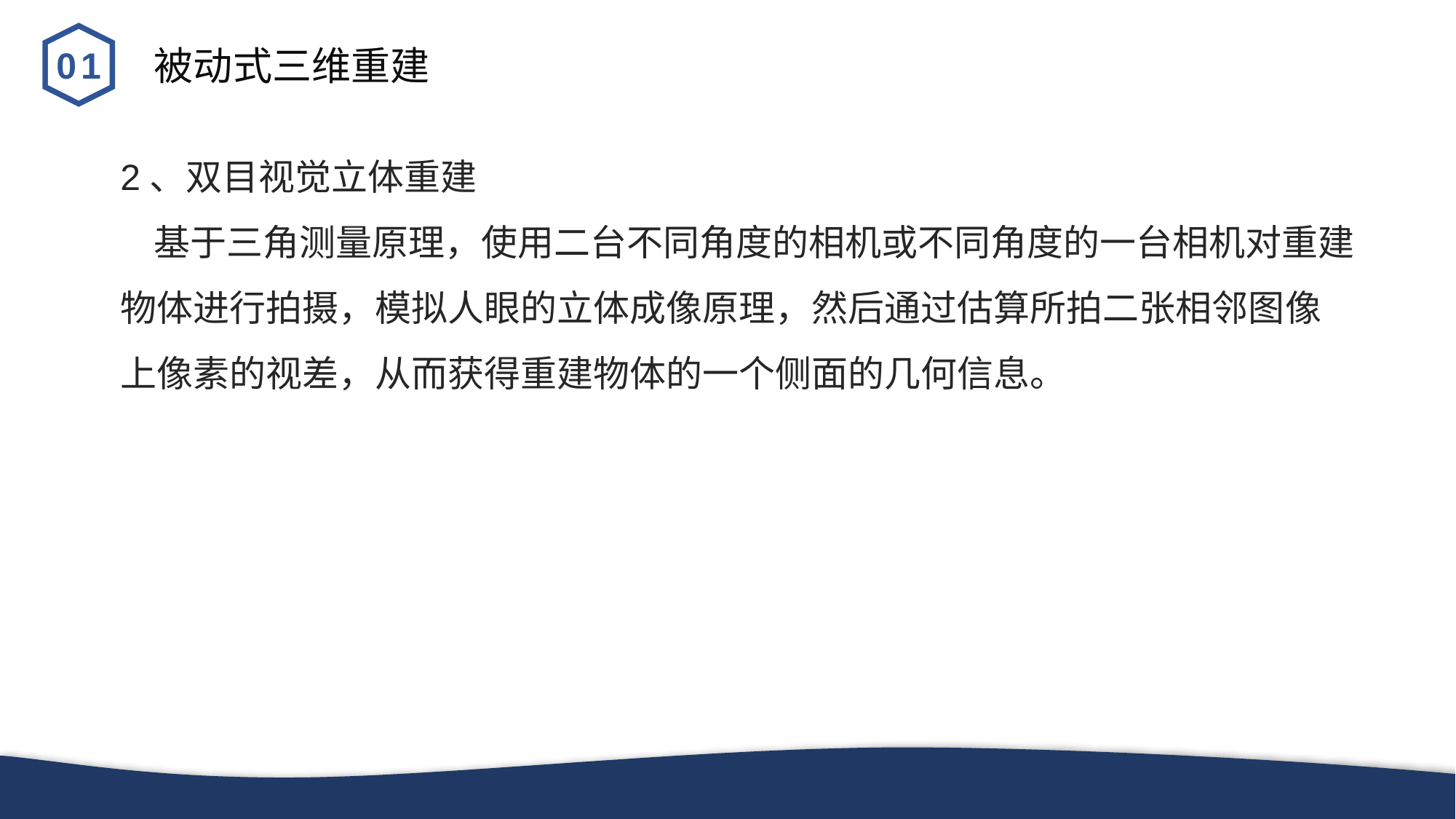

被动式三维重建
01
2、双目视觉立体重建
   基于三角测量原理，使用二台不同角度的相机或不同角度的一台相机对重建物体进行拍摄，模拟人眼的立体成像原理，然后通过估算所拍二张相邻图像上像素的视差，从而获得重建物体的一个侧面的几何信息。